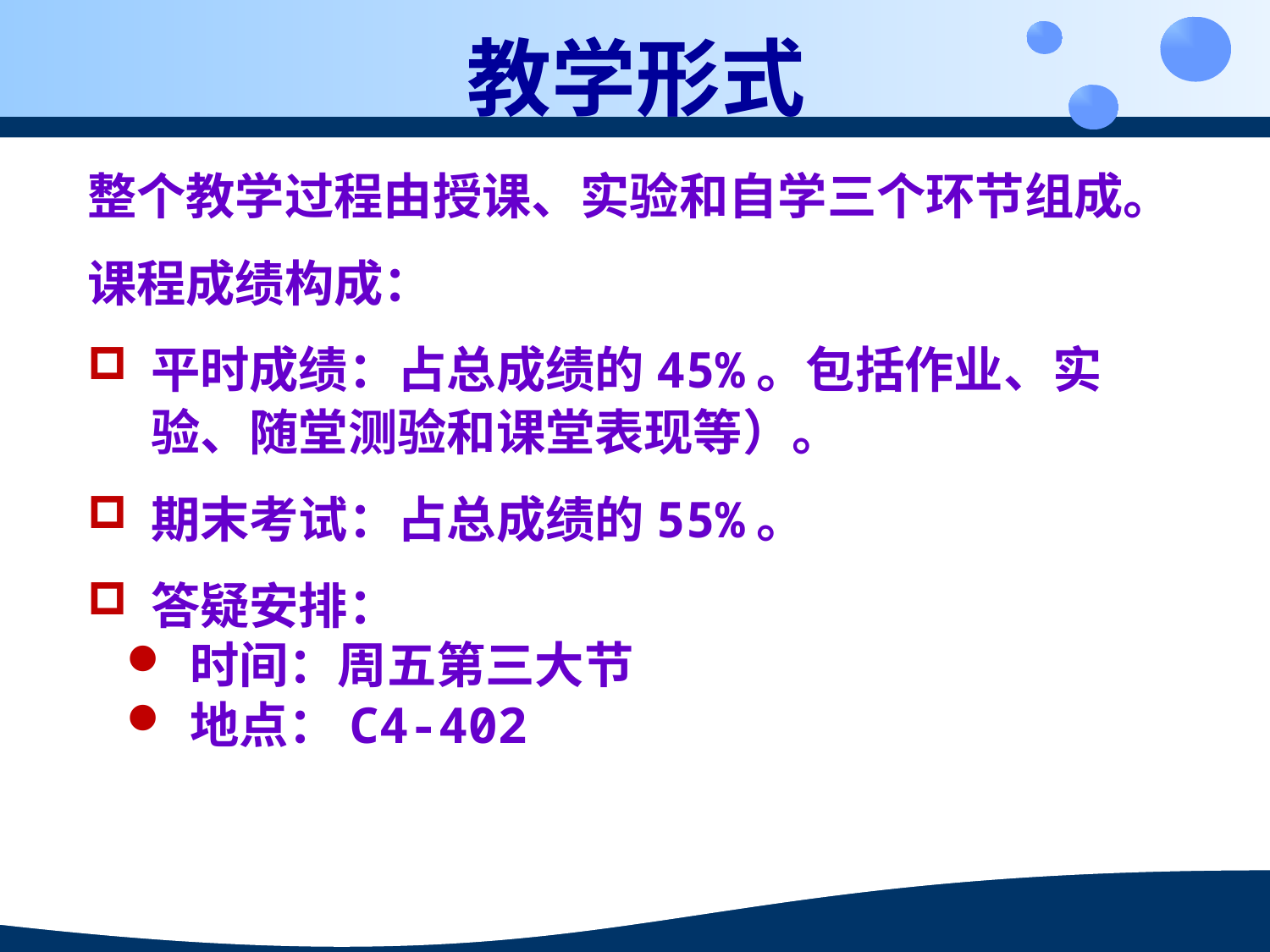

# 教学形式
整个教学过程由授课、实验和自学三个环节组成。
课程成绩构成：
平时成绩：占总成绩的45%。包括作业、实验、随堂测验和课堂表现等）。
期末考试：占总成绩的55%。
答疑安排：
时间：周五第三大节
地点：C4-402